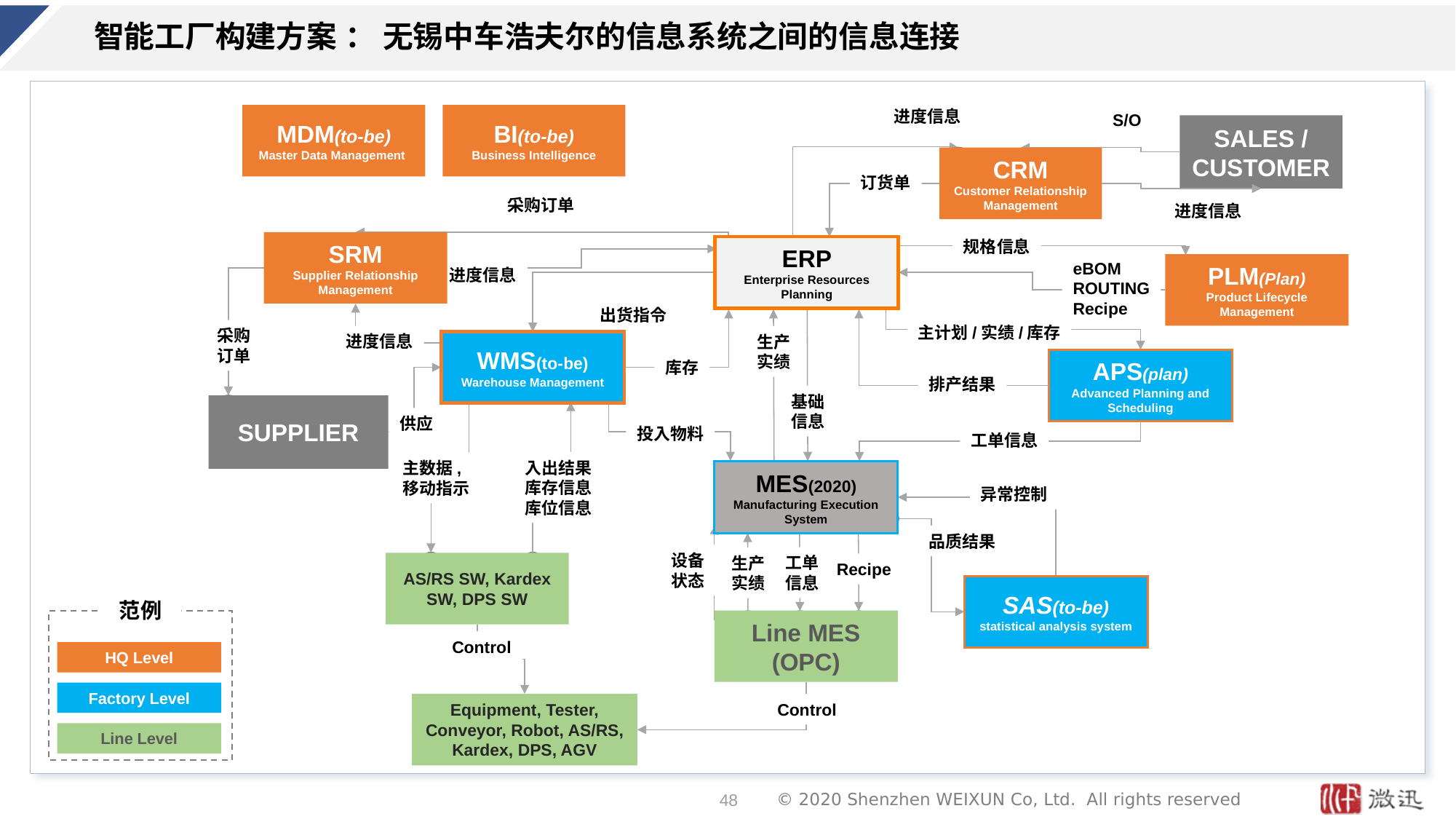

# 智能工厂构建方案 ： 无锡中车浩夫尔的信息系统之间的信息连接
进度信息
S/O
BI(to-be)
Business Intelligence
MDM(to-be)
Master Data Management
SALES /
CUSTOMER
CRM
Customer Relationship Management

订货单
采购订单
进度信息
规格信息
SRM
Supplier Relationship Management
ERP
Enterprise Resources Planning

eBOM
ROUTING
Recipe
PLM(Plan)
Product Lifecycle Management

进度信息

出货指令
主计划/实绩/库存
采购
订单
进度信息
生产
实绩
WMS(to-be)
Warehouse Management

APS(plan)
Advanced Planning and Scheduling
库存
排产结果
基础
信息

SUPPLIER

供应
投入物料
工单信息
入出结果
库存信息
库位信息
主数据,
移动指示

MES(2020)
Manufacturing Execution System

异常控制

品质结果
设备
状态
工单
信息
生产
实绩

AS/RS SW, Kardex SW, DPS SW
Recipe
SAS(to-be)
statistical analysis system

范例

Line MES
(OPC)

Control
HQ Level
Factory Level
Equipment, Tester,
Conveyor, Robot, AS/RS, Kardex, DPS, AGV
Control
Line Level
48